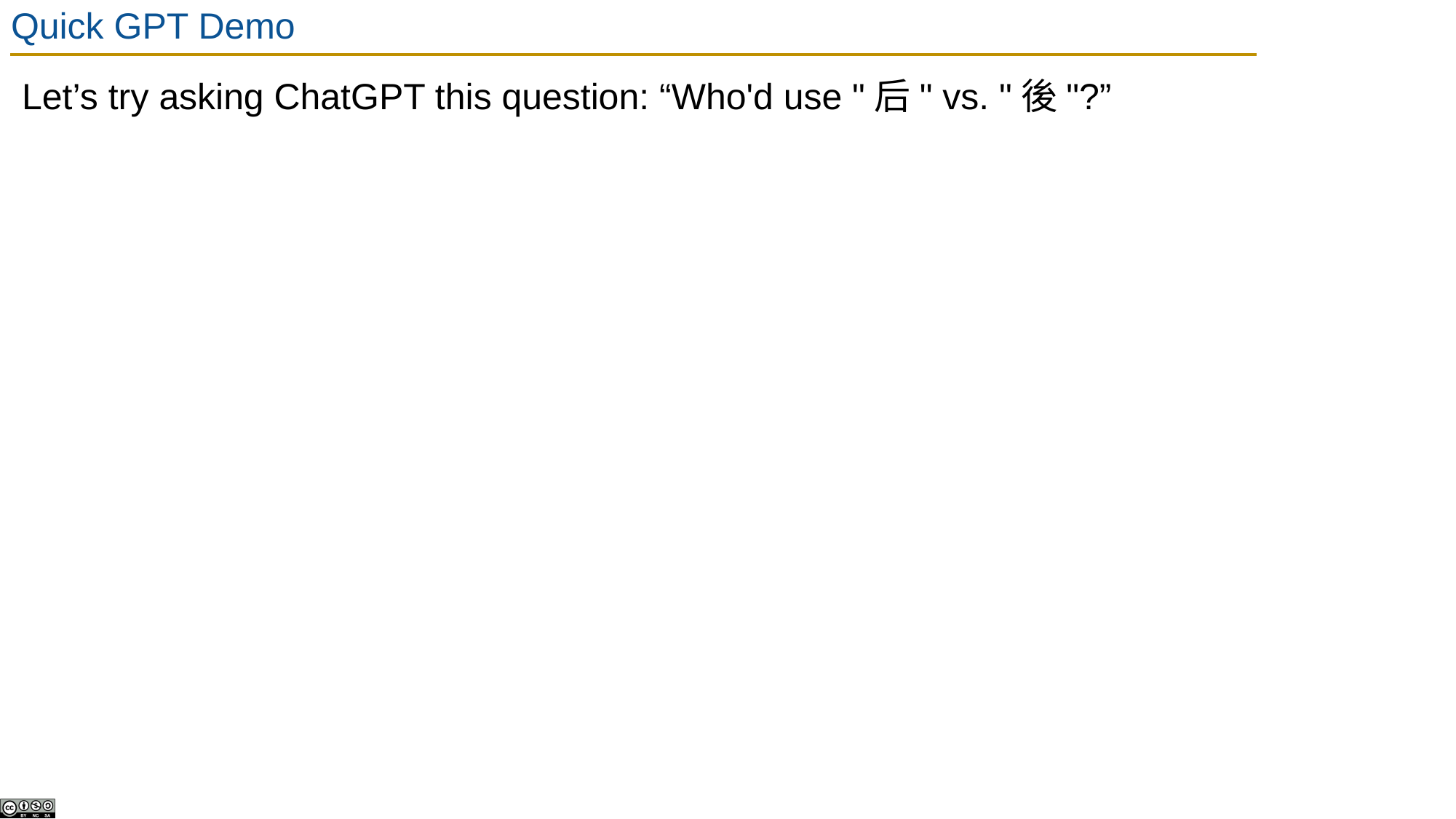

# Quick GPT Demo
Let’s try asking ChatGPT this question: “Who'd use "后" vs. "後"?”